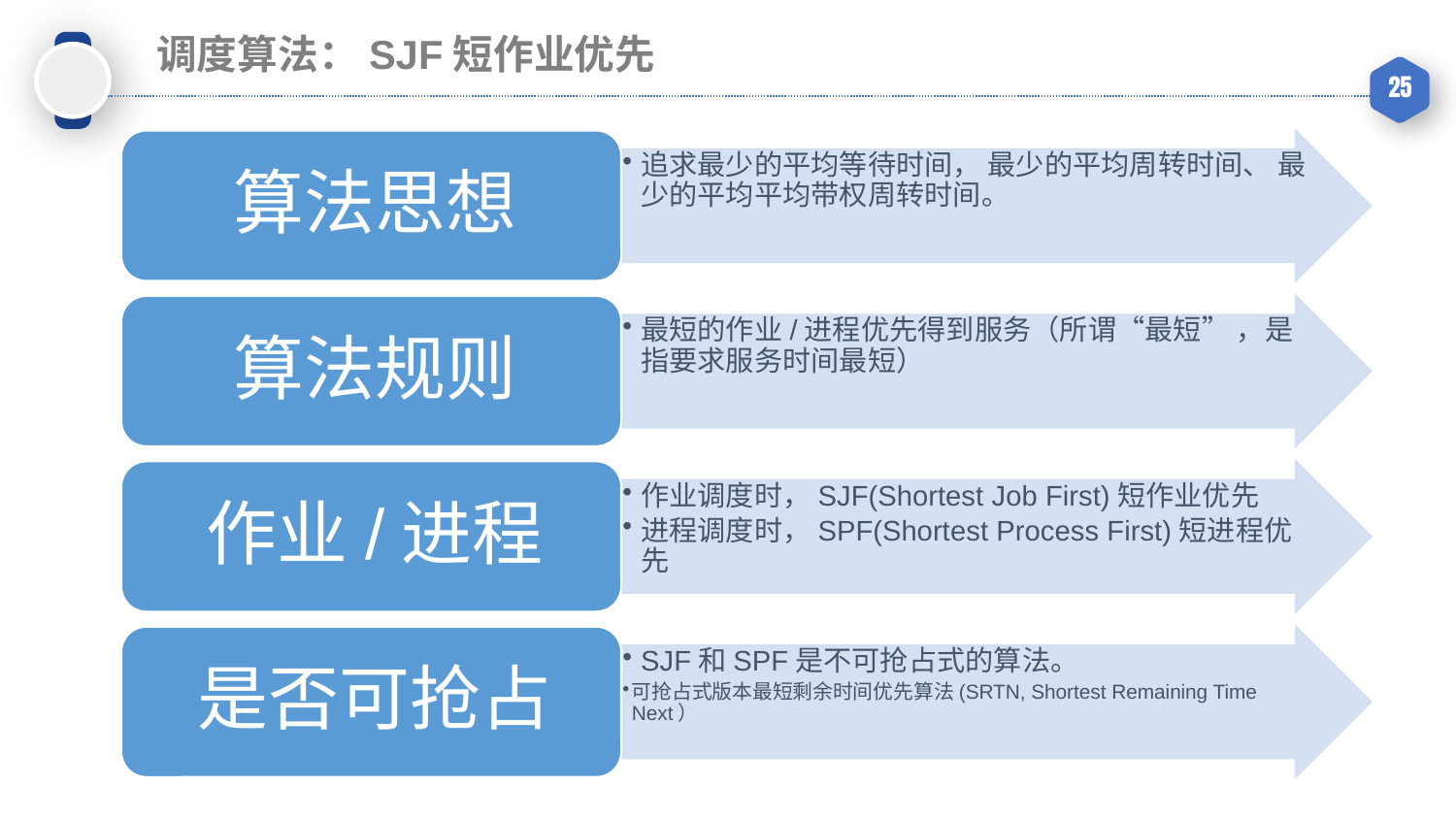

调度算法：SJF短作业优先
追求最少的平均等待时间， 最少的平均周转时间、 最少的平均平均带权周转时间。
算法思想
最短的作业/进程优先得到服务（所谓“最短” ，是指要求服务时间最短）
算法规则
作业调度时，SJF(Shortest Job First)短作业优先
进程调度时，SPF(Shortest Process First)短进程优先
作业/进程
SJF和SPF是不可抢占式的算法。
可抢占式版本最短剩余时间优先算法(SRTN, Shortest Remaining Time Next）
是否可抢占